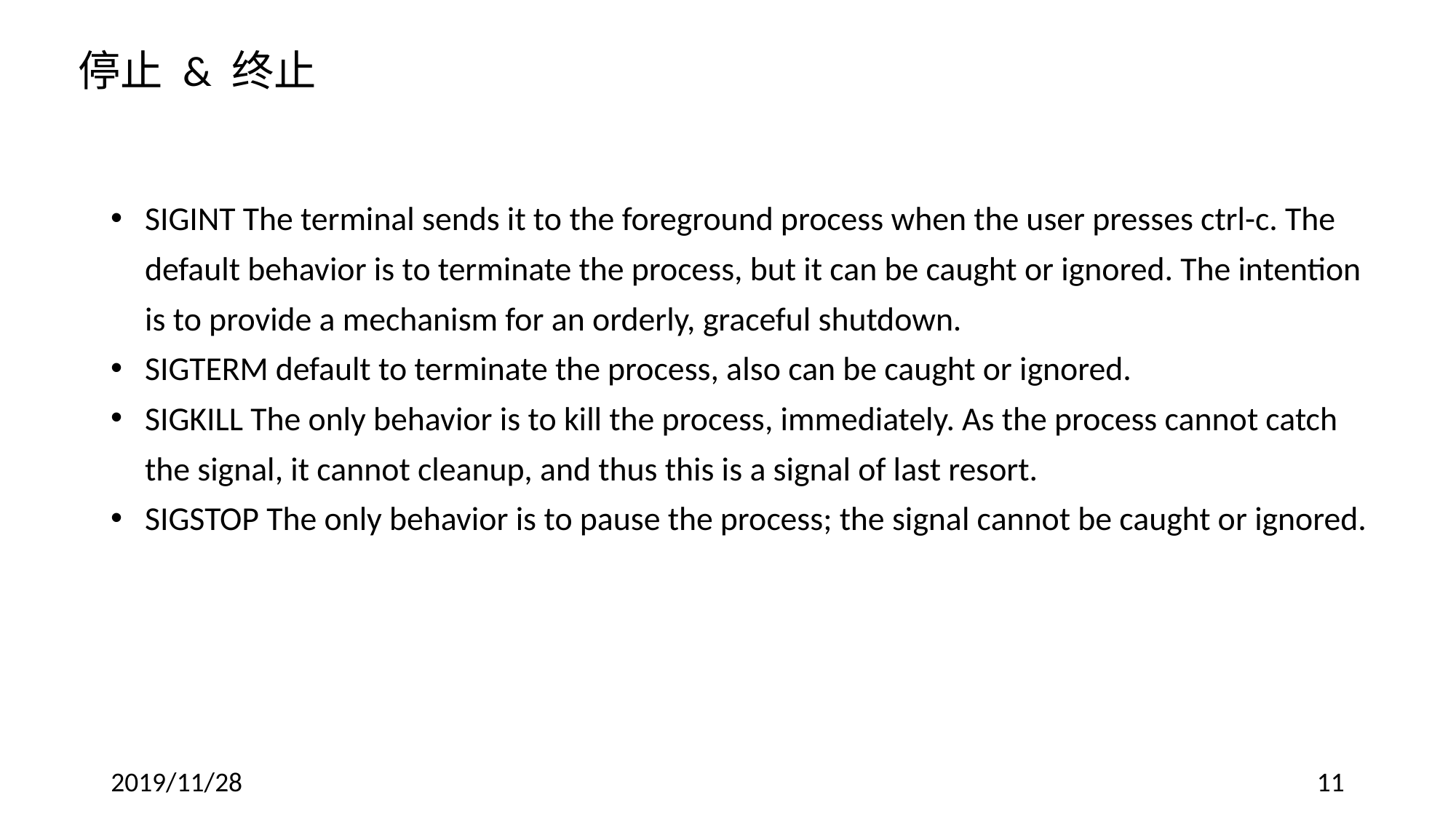

停止 & 终止
SIGINT The terminal sends it to the foreground process when the user presses ctrl-c. The default behavior is to terminate the process, but it can be caught or ignored. The intention is to provide a mechanism for an orderly, graceful shutdown.
SIGTERM default to terminate the process, also can be caught or ignored.
SIGKILL The only behavior is to kill the process, immediately. As the process cannot catch the signal, it cannot cleanup, and thus this is a signal of last resort.
SIGSTOP The only behavior is to pause the process; the signal cannot be caught or ignored.
2019/11/28
11